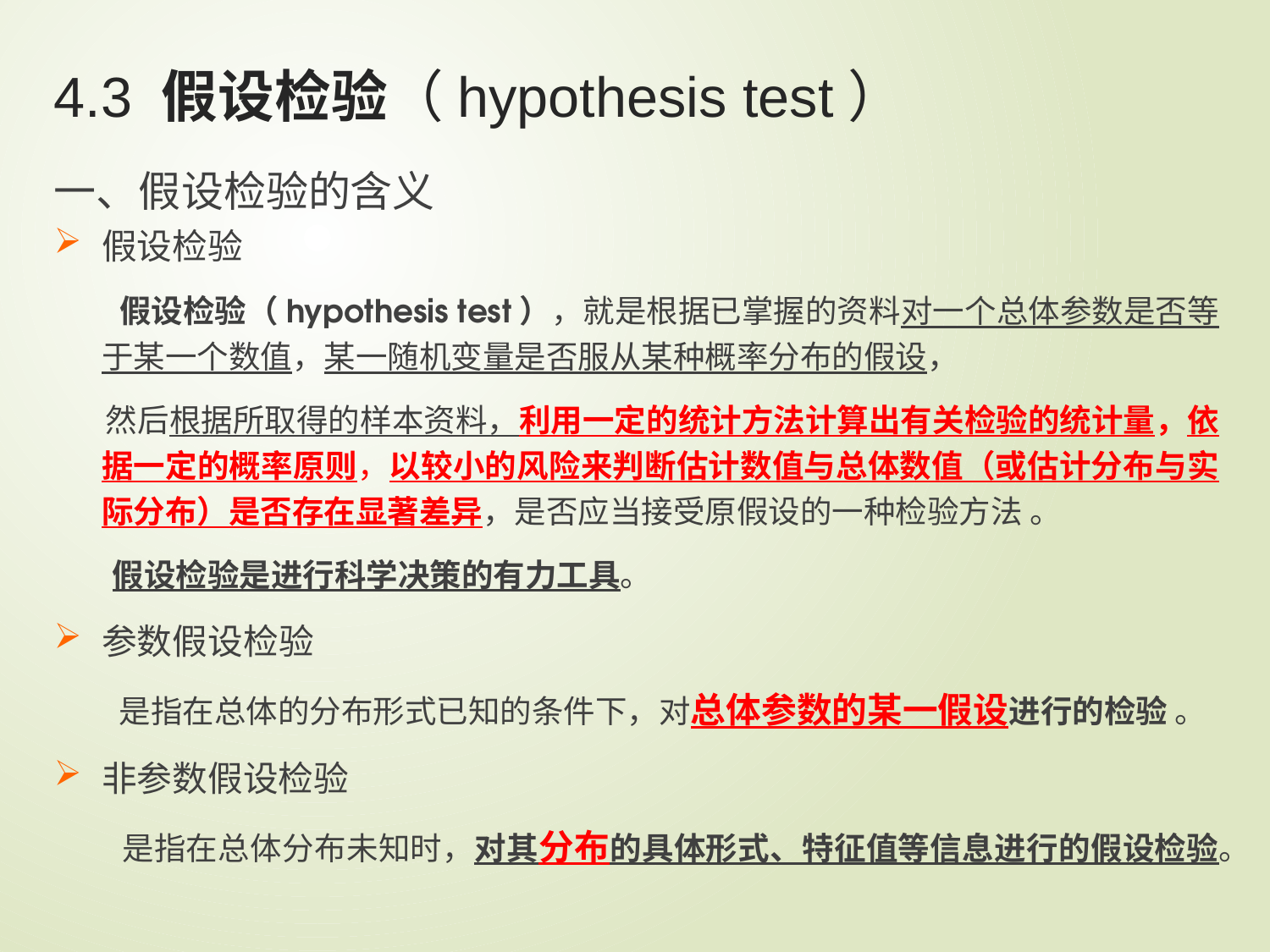

# 4.3 假设检验（hypothesis test）
一、假设检验的含义
假设检验
        假设检验（hypothesis test），就是根据已掌握的资料对一个总体参数是否等于某一个数值，某一随机变量是否服从某种概率分布的假设，
      然后根据所取得的样本资料，利用一定的统计方法计算出有关检验的统计量，依据一定的概率原则，以较小的风险来判断估计数值与总体数值（或估计分布与实际分布）是否存在显著差异，是否应当接受原假设的一种检验方法 。
       假设检验是进行科学决策的有力工具。
参数假设检验
        是指在总体的分布形式已知的条件下，对总体参数的某一假设进行的检验 。
非参数假设检验
        是指在总体分布未知时，对其分布的具体形式、特征值等信息进行的假设检验。